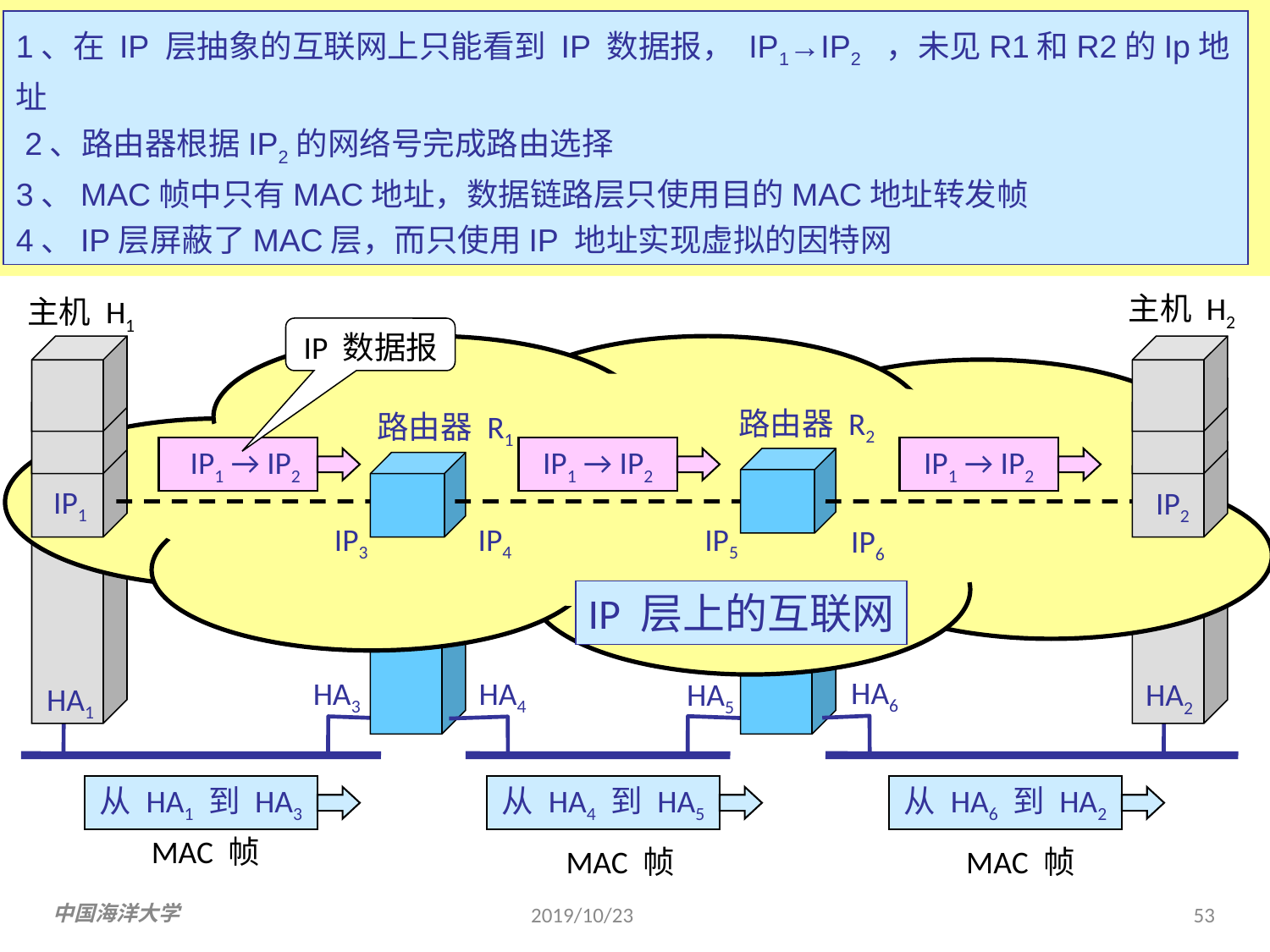

1、在 IP 层抽象的互联网上只能看到 IP 数据报， IP1→IP2  ，未见R1和R2的Ip地址
 2、路由器根据IP2的网络号完成路由选择
3、MAC帧中只有MAC地址，数据链路层只使用目的MAC地址转发帧
4、IP层屏蔽了MAC层，而只使用IP 地址实现虚拟的因特网
主机 H2
主机 H1

IP 数据报

路由器 R2
路由器 R1
  IP1 → IP2

IP1 → IP2

IP1 → IP2

IP1
IP2

IP3
IP4
IP5
IP6
IP 层上的互联网
HA6
HA3
HA4
HA5
HA2
HA1

从 HA1 到 HA3

从 HA4 到 HA5

从 HA6 到 HA2

MAC 帧
MAC 帧
MAC 帧